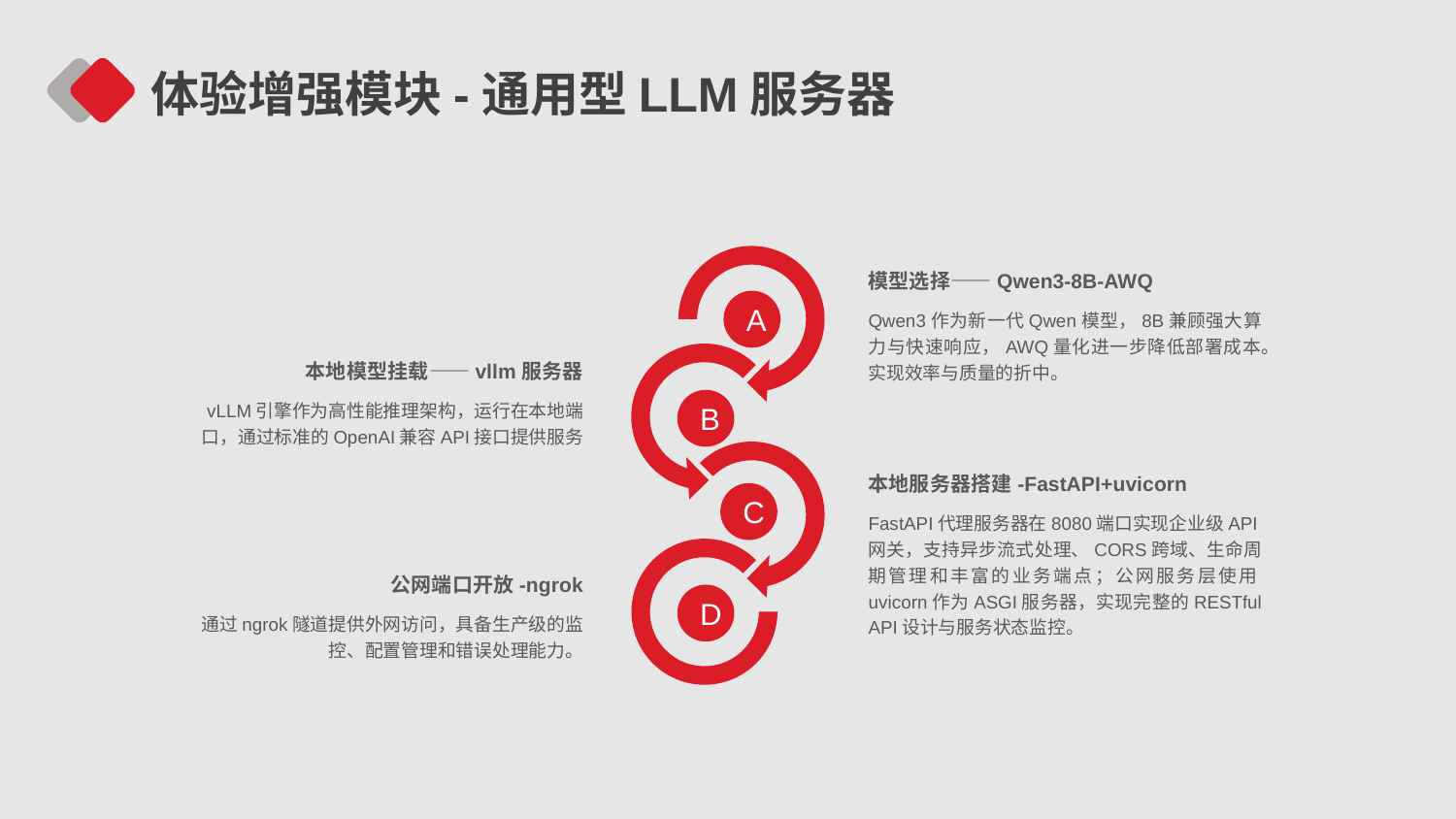

体验增强模块-通用型LLM服务器

A

B

C

D

模型选择——Qwen3-8B-AWQ
Qwen3作为新一代Qwen模型，8B兼顾强大算力与快速响应，AWQ量化进一步降低部署成本。实现效率与质量的折中。
本地模型挂载——vllm服务器
vLLM引擎作为高性能推理架构，运行在本地端口，通过标准的OpenAI兼容API接口提供服务
本地服务器搭建-FastAPI+uvicorn
FastAPI代理服务器在8080端口实现企业级API网关，支持异步流式处理、CORS跨域、生命周期管理和丰富的业务端点；公网服务层使用uvicorn作为ASGI服务器，实现完整的RESTful API设计与服务状态监控。
公网端口开放-ngrok
通过ngrok隧道提供外网访问，具备生产级的监控、配置管理和错误处理能力。